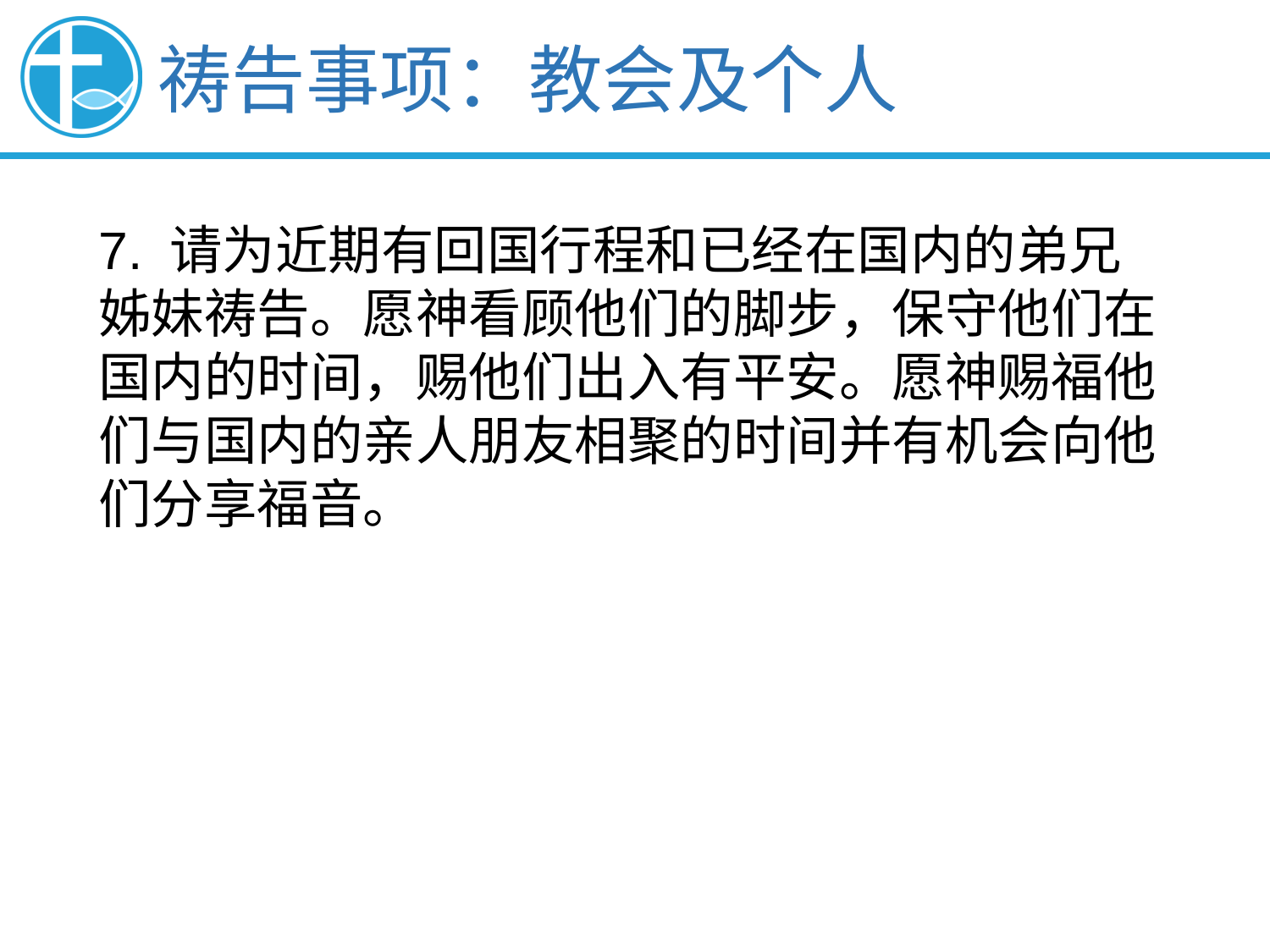

祷告事项：教会及个人

7. 请为近期有回国行程和已经在国内的弟兄姊妹祷告。愿神看顾他们的脚步，保守他们在国内的时间，赐他们出入有平安。愿神赐福他们与国内的亲人朋友相聚的时间并有机会向他们分享福音。